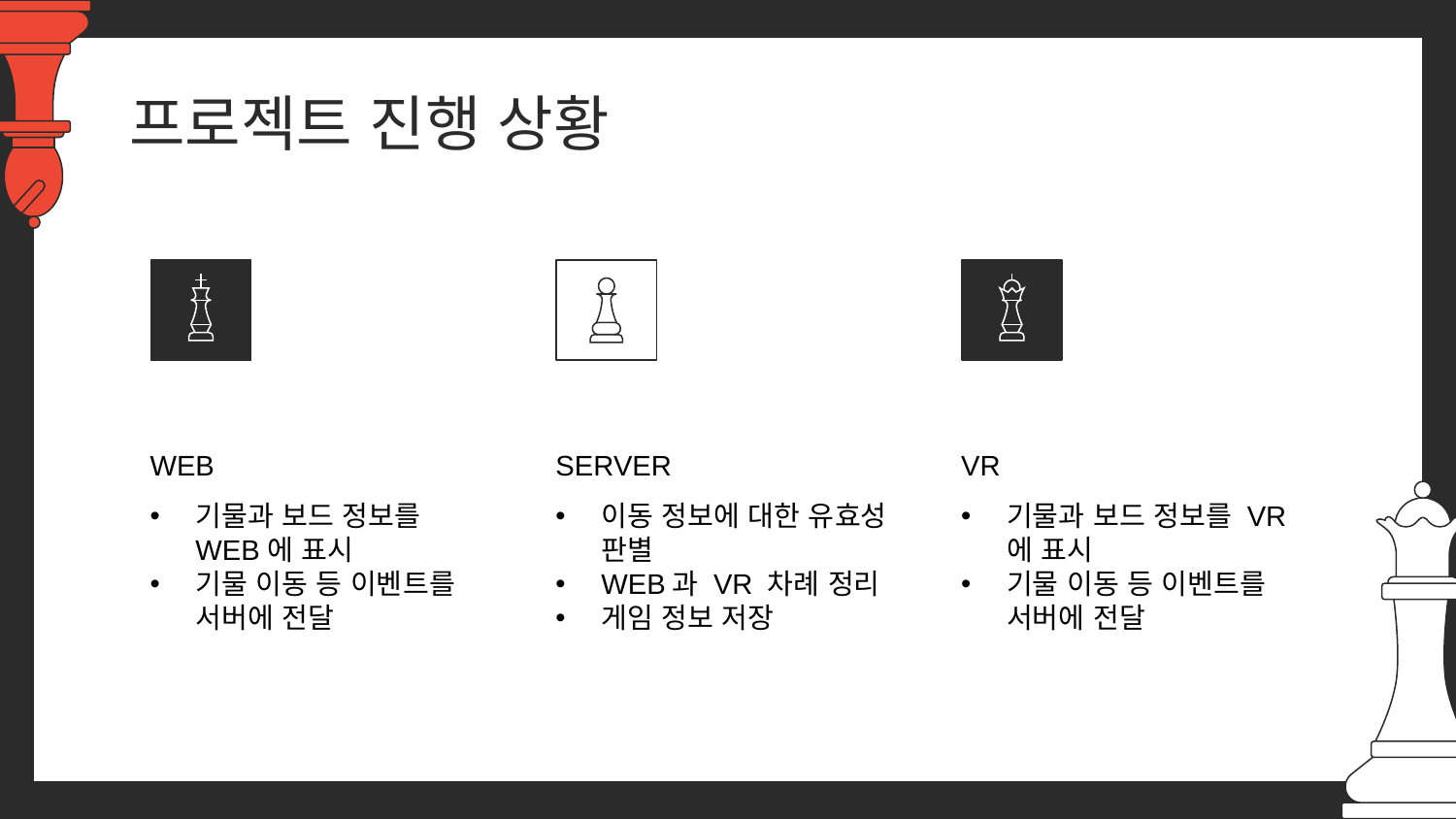

# 프로젝트 진행 상황

WEB
SERVER
VR
기물과 보드 정보를 WEB에 표시
기물 이동 등 이벤트를 서버에 전달

이동 정보에 대한 유효성 판별
WEB과 VR 차례 정리
게임 정보 저장
기물과 보드 정보를 VR에 표시
기물 이동 등 이벤트를 서버에 전달